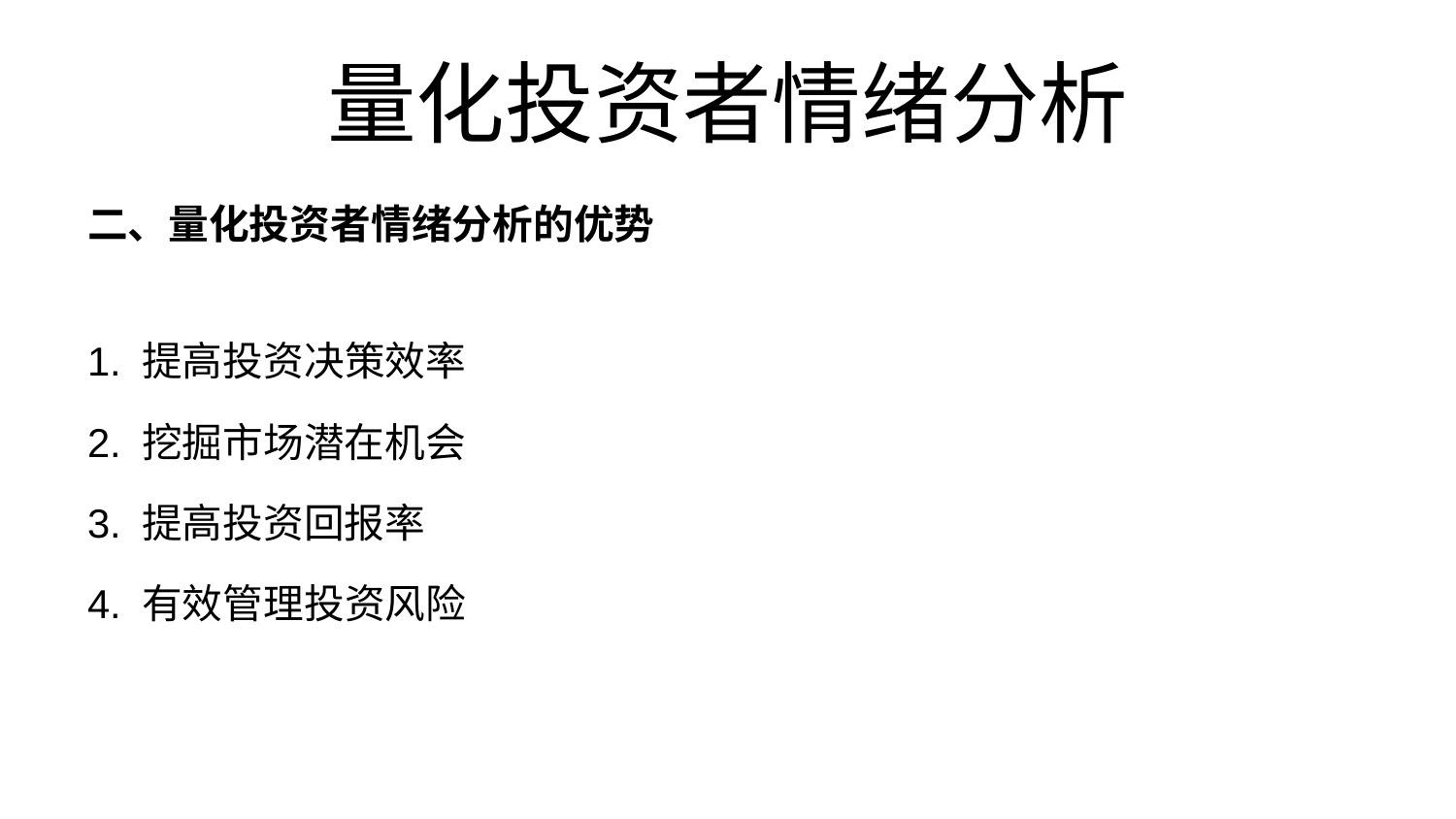

# 量化投资者情绪分析
二、量化投资者情绪分析的优势

1. 提高投资决策效率
2. 挖掘市场潜在机会
3. 提高投资回报率
4. 有效管理投资风险